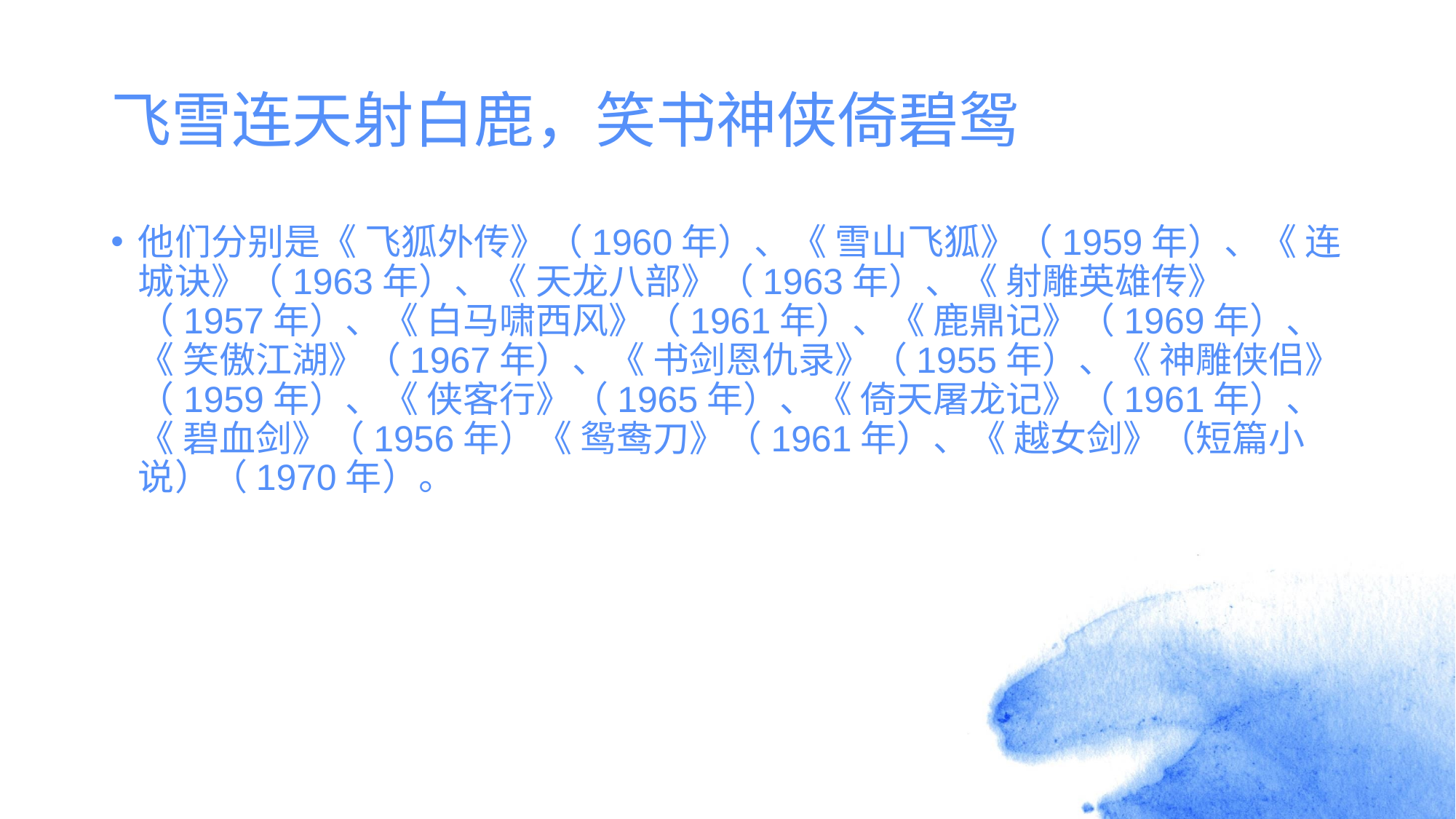

# 飞雪连天射白鹿，笑书神侠倚碧鸳
他们分别是《 飞狐外传》（1960年）、《 雪山飞狐》（1959年）、《 连城诀》（1963年）、《 天龙八部》（1963年）、《 射雕英雄传》（1957年）、《 白马啸西风》（1961年）、《 鹿鼎记》（1969年）、《 笑傲江湖》（1967年）、《 书剑恩仇录》（1955年）、《 神雕侠侣》（1959年）、《 侠客行》（1965年）、《 倚天屠龙记》（1961年）、《 碧血剑》（1956年）《 鸳鸯刀》（1961年）、《 越女剑》（短篇小说）（1970年）。